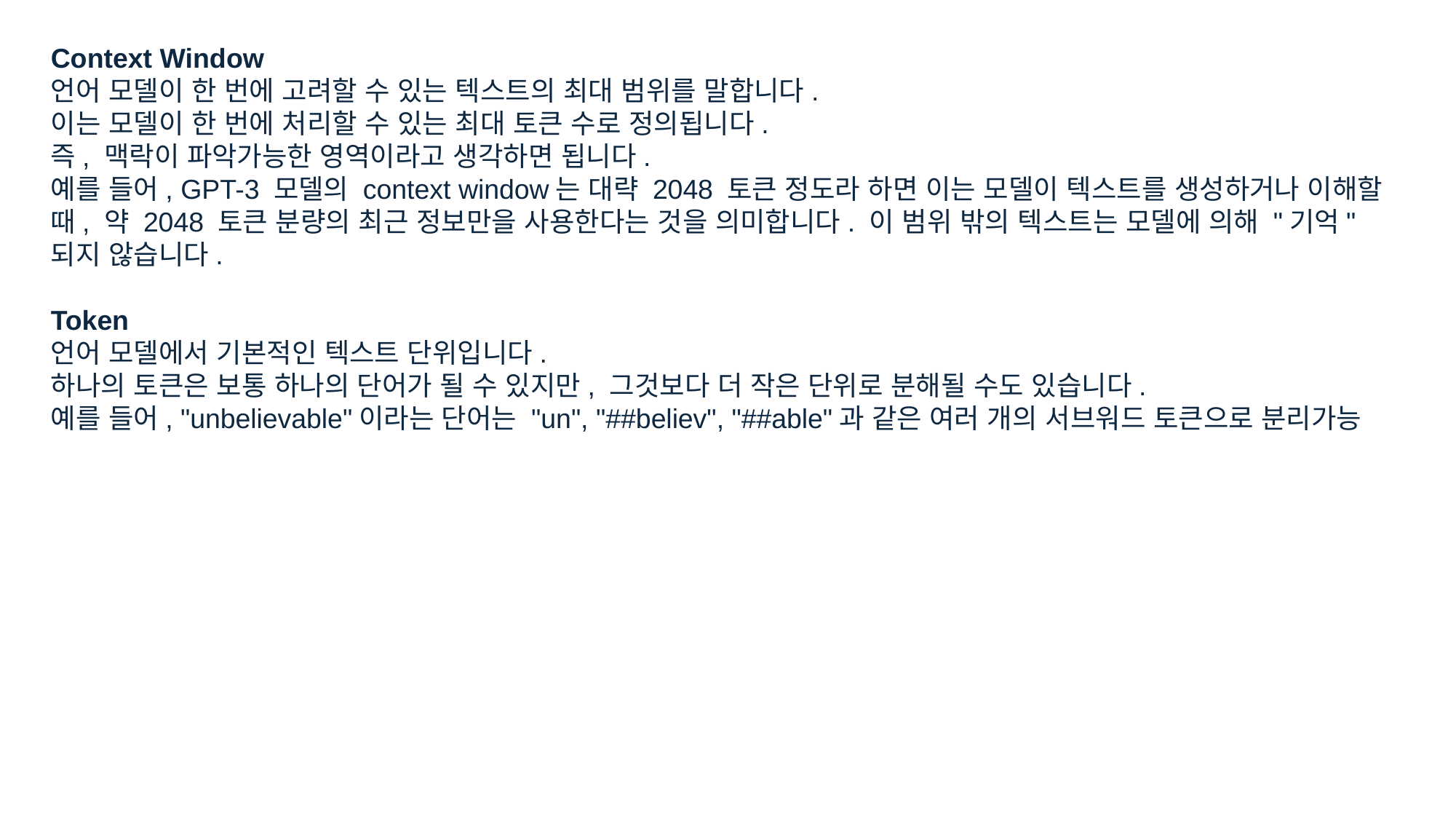

Context Window
언어 모델이 한 번에 고려할 수 있는 텍스트의 최대 범위를 말합니다.
이는 모델이 한 번에 처리할 수 있는 최대 토큰 수로 정의됩니다.
즉, 맥락이 파악가능한 영역이라고 생각하면 됩니다.
예를 들어, GPT-3 모델의 context window는 대략 2048 토큰 정도라 하면 이는 모델이 텍스트를 생성하거나 이해할 때, 약 2048 토큰 분량의 최근 정보만을 사용한다는 것을 의미합니다. 이 범위 밖의 텍스트는 모델에 의해 "기억"되지 않습니다.

Token
언어 모델에서 기본적인 텍스트 단위입니다.
하나의 토큰은 보통 하나의 단어가 될 수 있지만, 그것보다 더 작은 단위로 분해될 수도 있습니다.
예를 들어, "unbelievable"이라는 단어는 "un", "##believ", "##able"과 같은 여러 개의 서브워드 토큰으로 분리가능